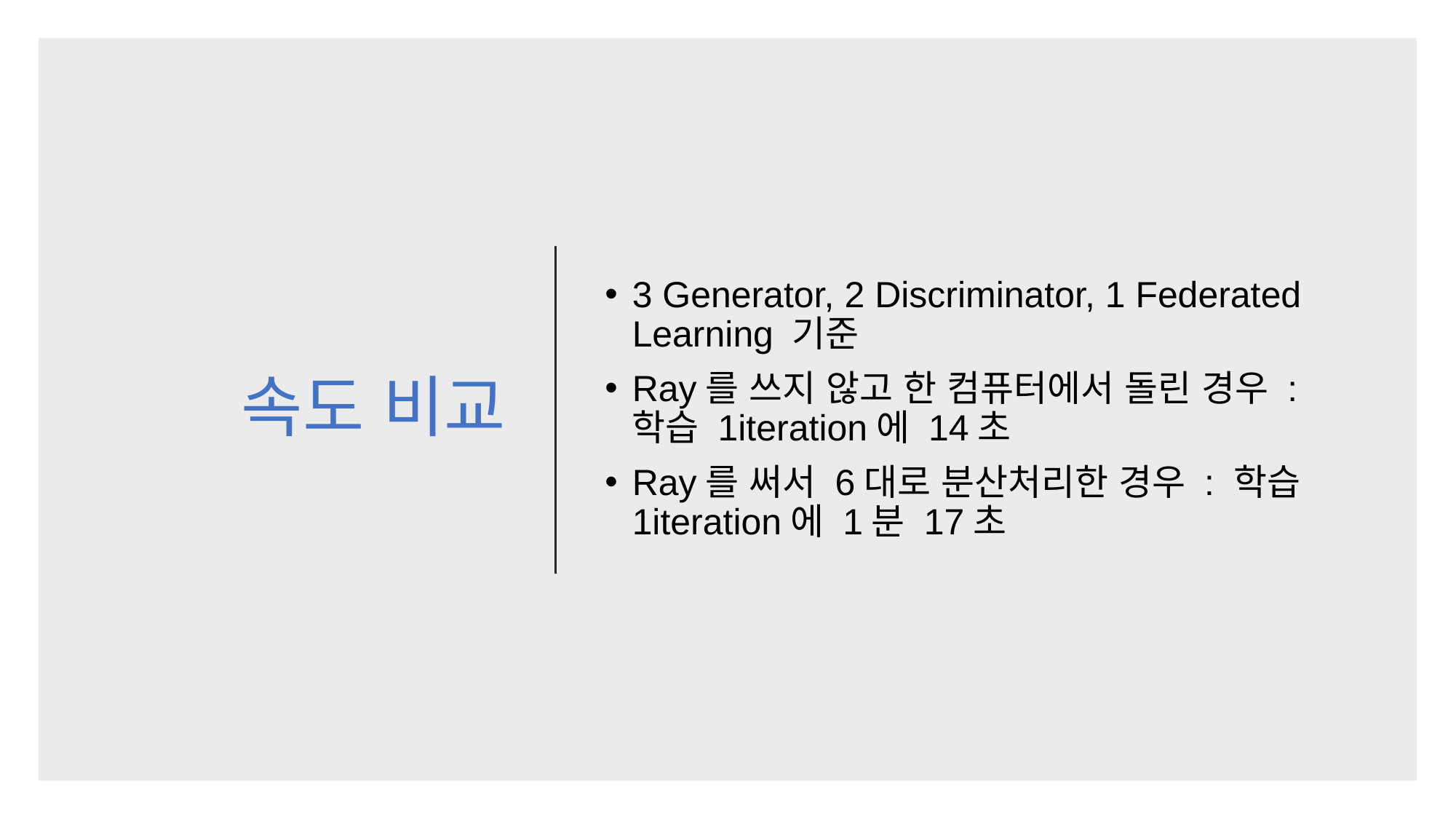

# 속도 비교
3 Generator, 2 Discriminator, 1 Federated Learning 기준
Ray를 쓰지 않고 한 컴퓨터에서 돌린 경우 : 학습 1iteration에 14초
Ray를 써서 6대로 분산처리한 경우 : 학습 1iteration에 1분 17초